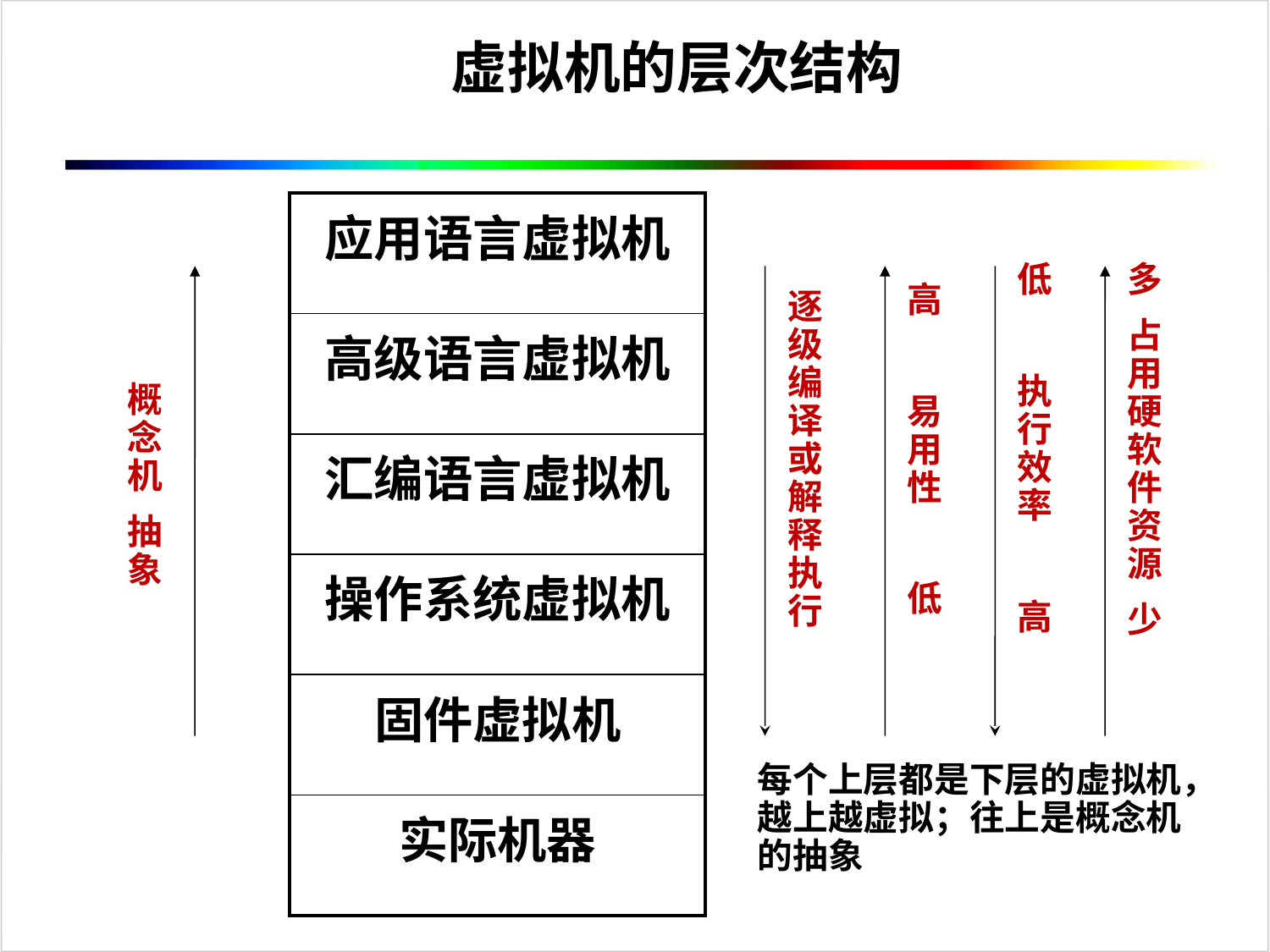

虚拟机的层次结构
| 应用语言虚拟机 |
| --- |
| 高级语言虚拟机 |
| 汇编语言虚拟机 |
| 操作系统虚拟机 |
| 固件虚拟机 |
| 实际机器 |
低

执行效率

高
多
占用硬软件资源
少

高

易用性

低
逐级编译或解释执行
概念机
抽象
每个上层都是下层的虚拟机，越上越虚拟；往上是概念机的抽象